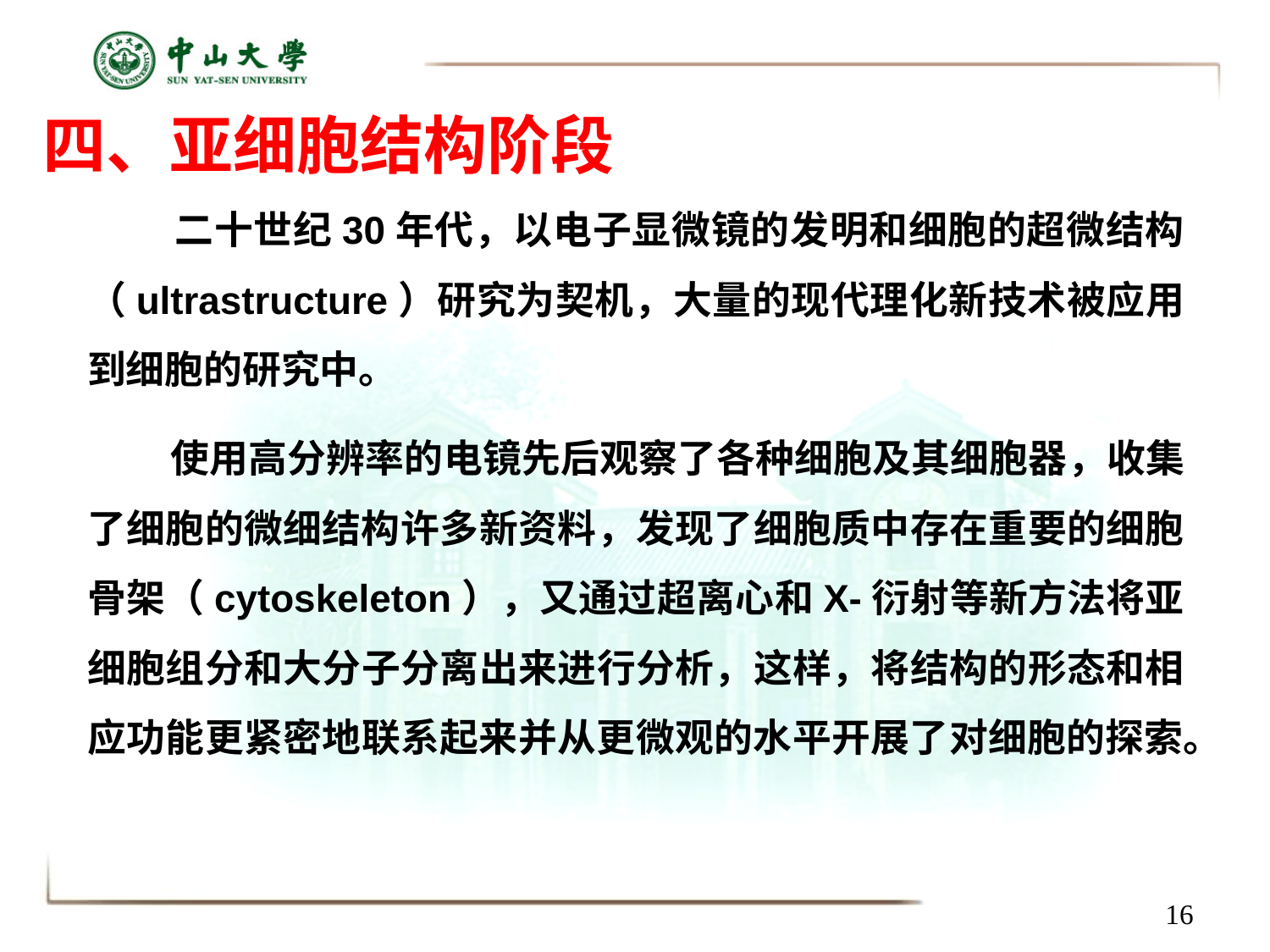

四、亚细胞结构阶段
        二十世纪30年代，以电子显微镜的发明和细胞的超微结构（ultrastructure）研究为契机，大量的现代理化新技术被应用到细胞的研究中。
        使用高分辨率的电镜先后观察了各种细胞及其细胞器，收集了细胞的微细结构许多新资料，发现了细胞质中存在重要的细胞骨架（cytoskeleton），又通过超离心和X-衍射等新方法将亚细胞组分和大分子分离出来进行分析，这样，将结构的形态和相应功能更紧密地联系起来并从更微观的水平开展了对细胞的探索。
16